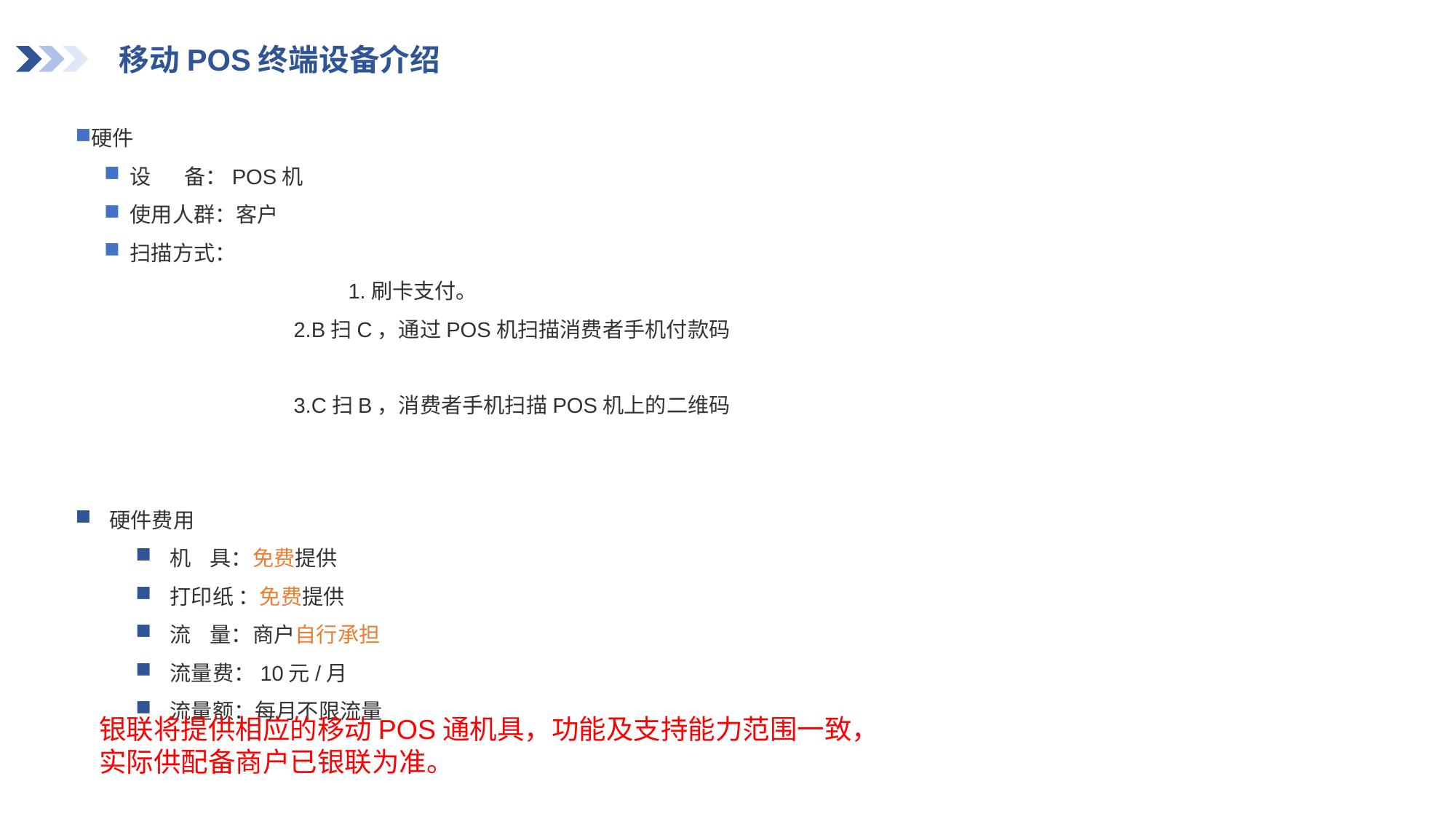

移动POS终端设备介绍

硬件
设       备：POS机
使用人群：客户
扫描方式：
		1.刷卡支付。
		2.B扫C，通过POS机扫描消费者手机付款码
		3.C扫B，消费者手机扫描POS机上的二维码

硬件费用
机    具：免费提供
打印纸 ：免费提供
流    量：商户自行承担
流量费：10元/月
流量额：每月不限流量

银联将提供相应的移动POS通机具，功能及支持能力范围一致，实际供配备商户已银联为准。